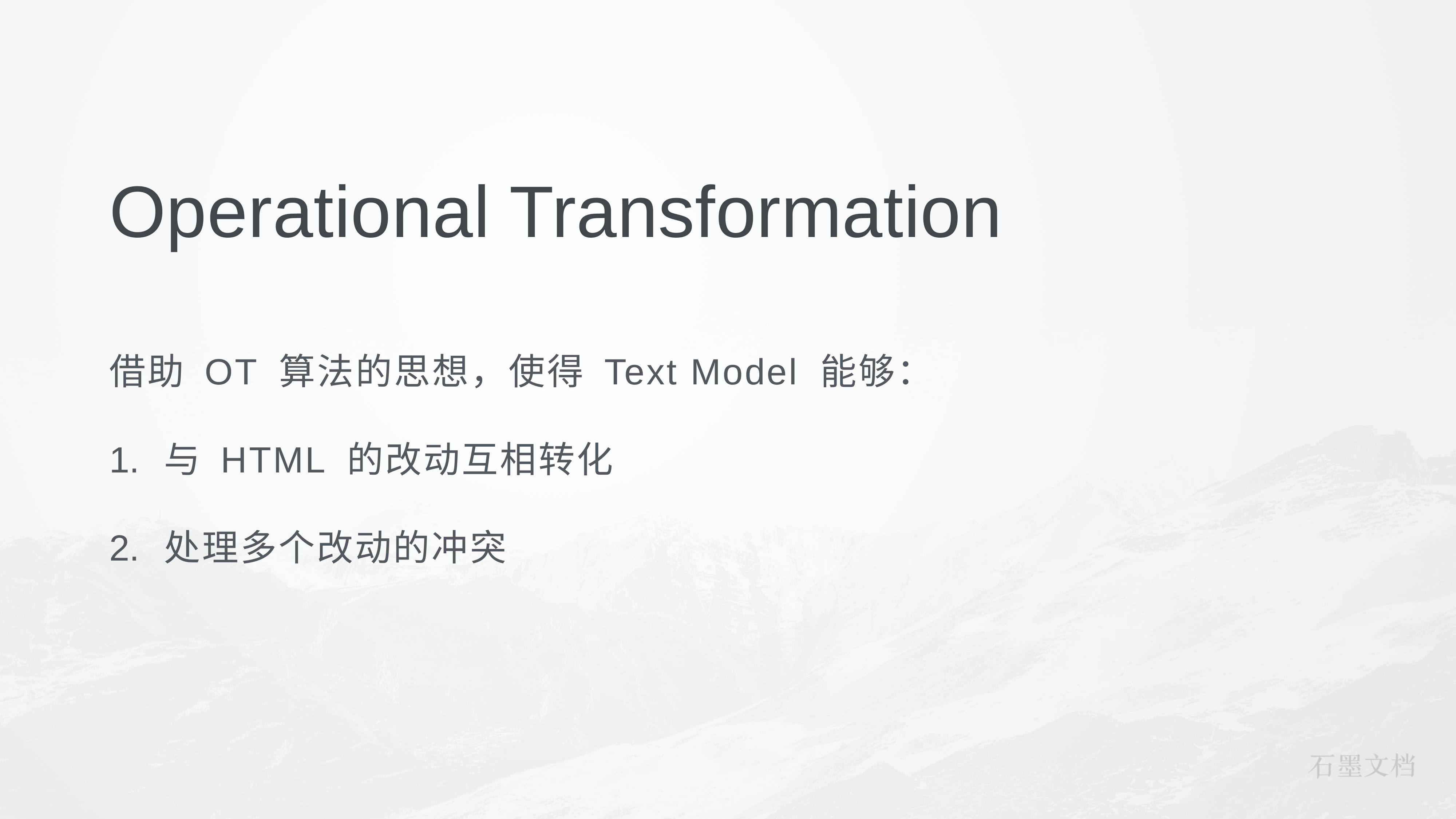

# Operational Transformation
借助 OT 算法的思想，使得 Text Model 能够：
与 HTML 的改动互相转化
处理多个改动的冲突